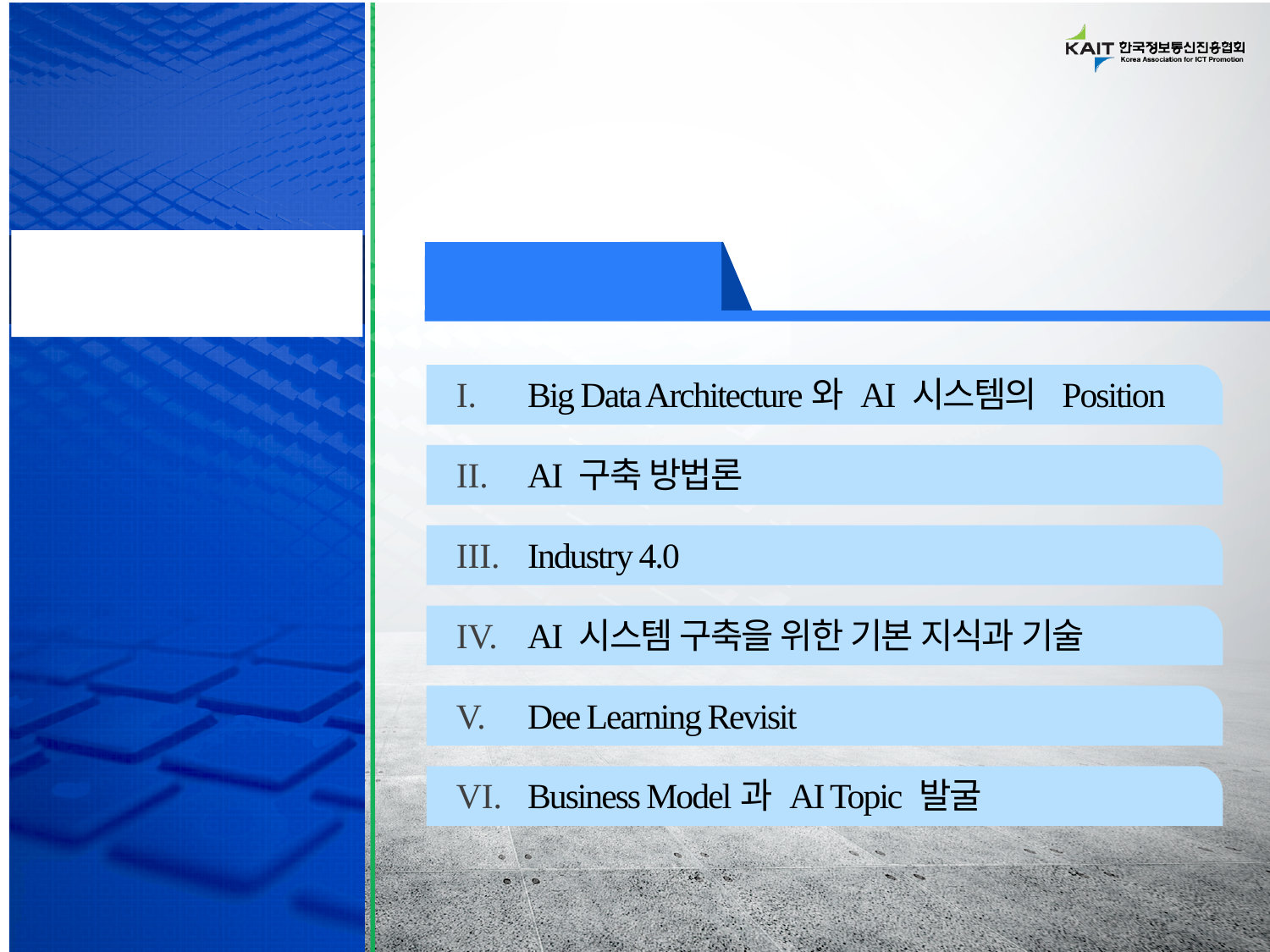

목 차

Big Data Architecture와 AI 시스템의  Position

AI 구축 방법론

Industry 4.0

AI 시스템 구축을 위한 기본 지식과 기술

Dee Learning Revisit

Business Model과 AI Topic 발굴